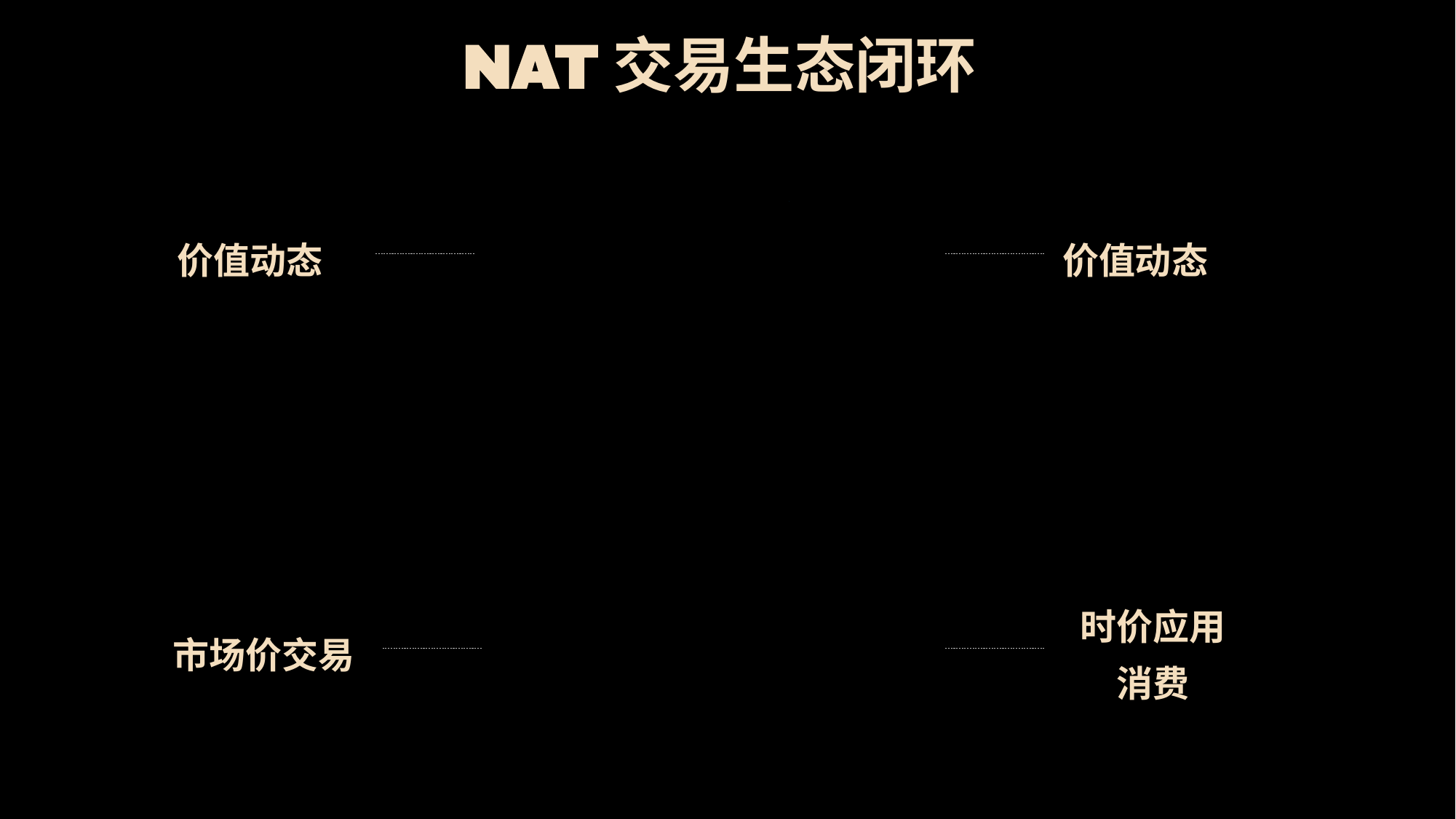

NAT交易生态闭环

NAT钱包
 实现资产对
    资产置换

价值动态
价值动态
   消费者
 经营者
投资者

交易所交易
数字资产

创始生态
 合伙人的
  实物和数字资产
市场价交易
时价应用消费